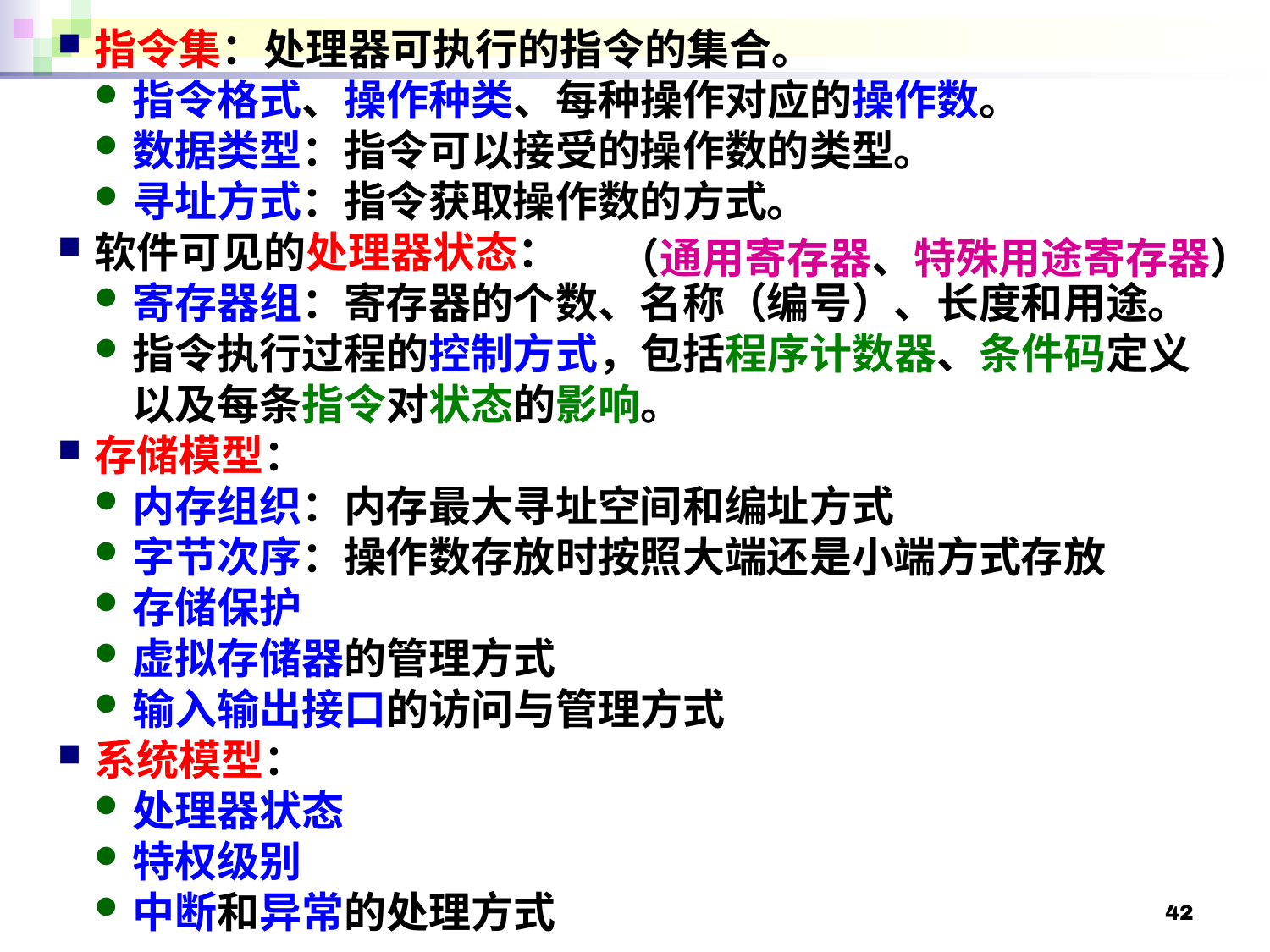

指令集：处理器可执行的指令的集合。
指令格式、操作种类、每种操作对应的操作数。
数据类型：指令可以接受的操作数的类型。
寻址方式：指令获取操作数的方式。
软件可见的处理器状态：
寄存器组：寄存器的个数、名称（编号）、长度和用途。
指令执行过程的控制方式，包括程序计数器、条件码定义
以及每条指令对状态的影响。
存储模型：
内存组织：内存最大寻址空间和编址方式
字节次序：操作数存放时按照大端还是小端方式存放
存储保护
虚拟存储器的管理方式
输入输出接口的访问与管理方式
系统模型：
处理器状态
特权级别
中断和异常的处理方式
（通用寄存器、特殊用途寄存器）
42